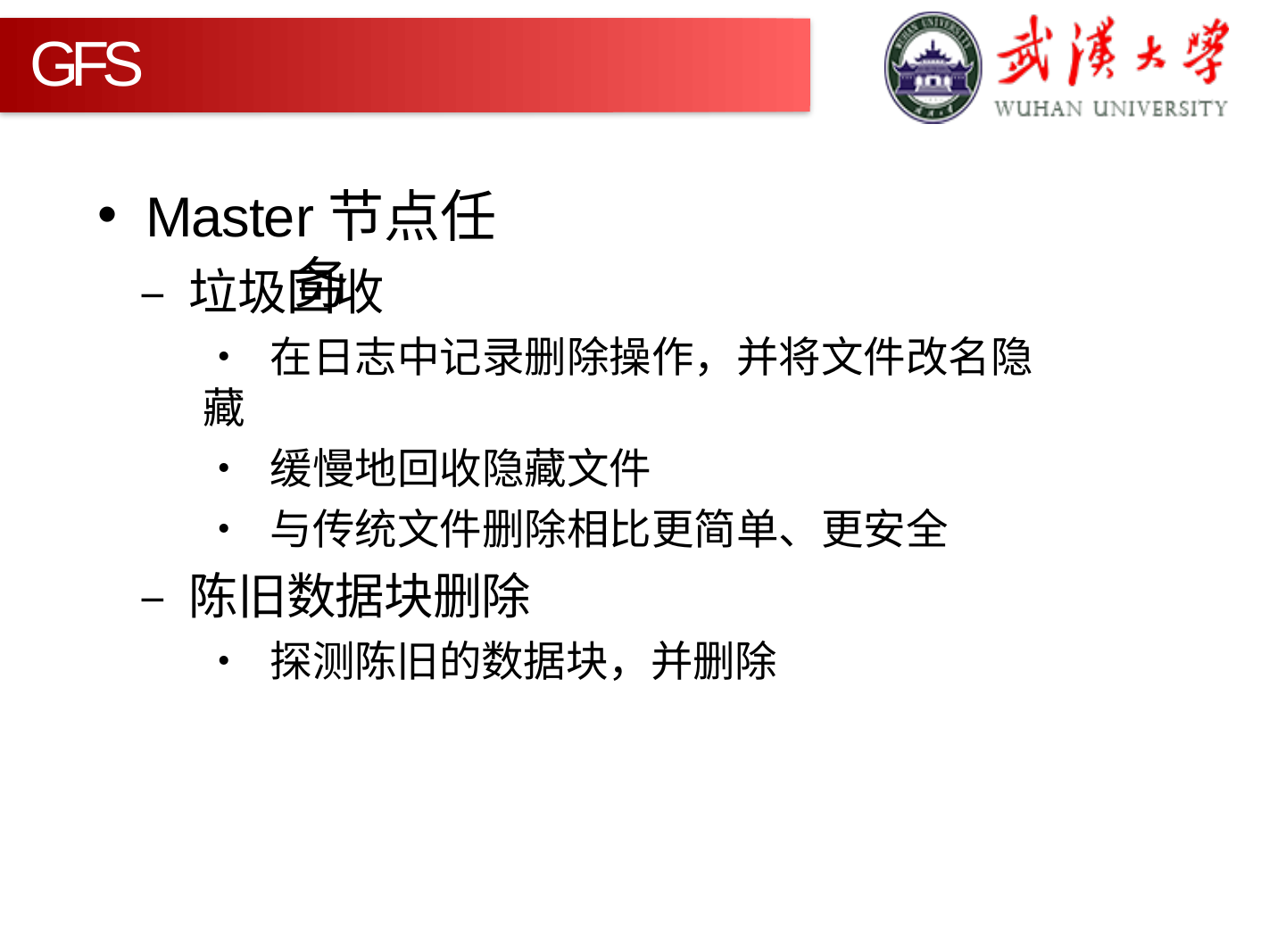

GFS
Master节点任务
– 垃圾回收

• 在日志中记录删除操作，并将文件改名隐藏

• 缓慢地回收隐藏文件

• 与传统文件删除相比更简单、更安全

– 陈旧数据块删除

• 探测陈旧的数据块，并删除